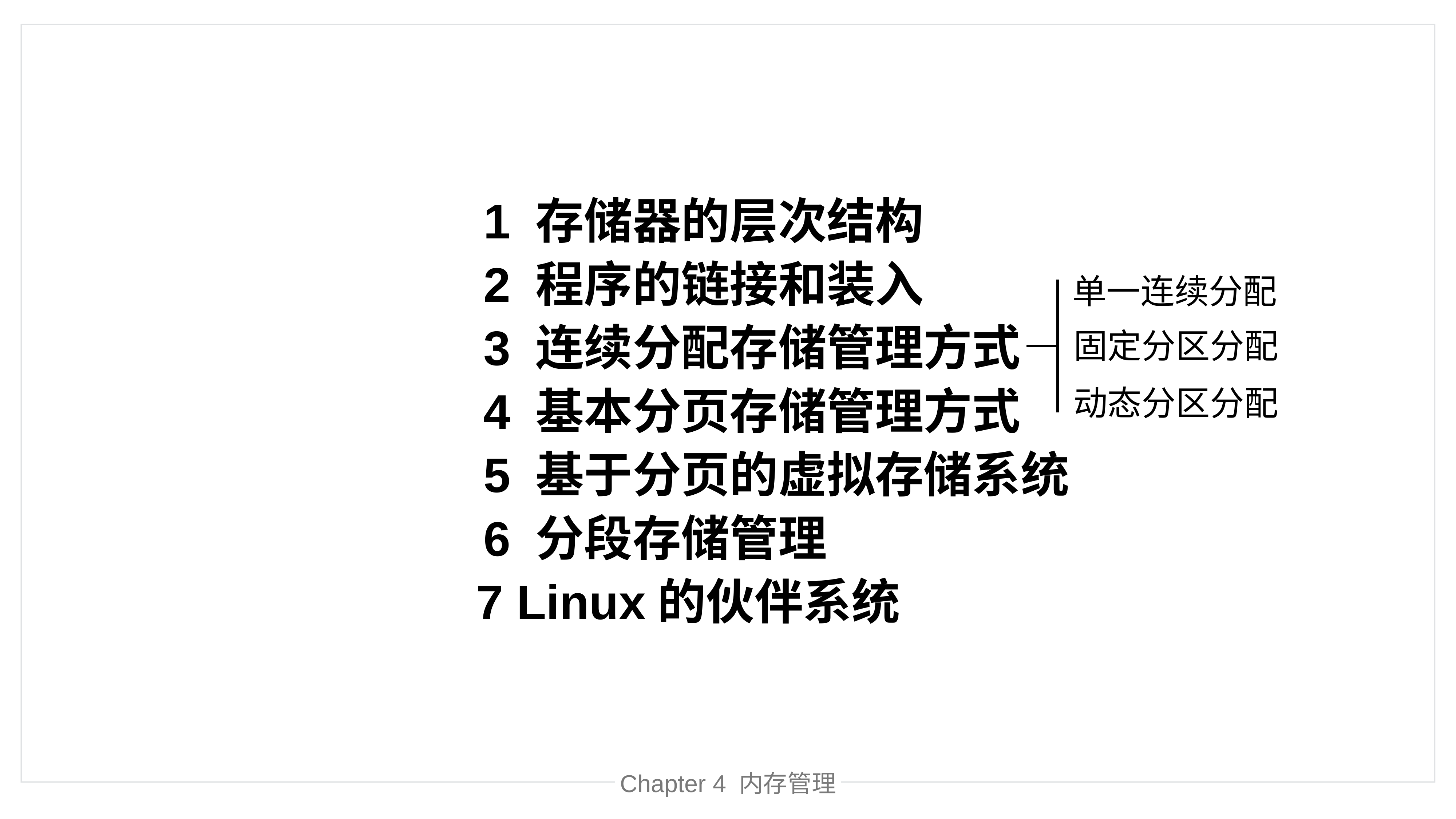

1 存储器的层次结构
2 程序的链接和装入
单一连续分配

固定分区分配
3 连续分配存储管理方式

动态分区分配
4 基本分页存储管理方式
5 基于分页的虚拟存储系统
6 分段存储管理
7 Linux的伙伴系统
Chapter 处理器管理
Chapter 4 内存管理